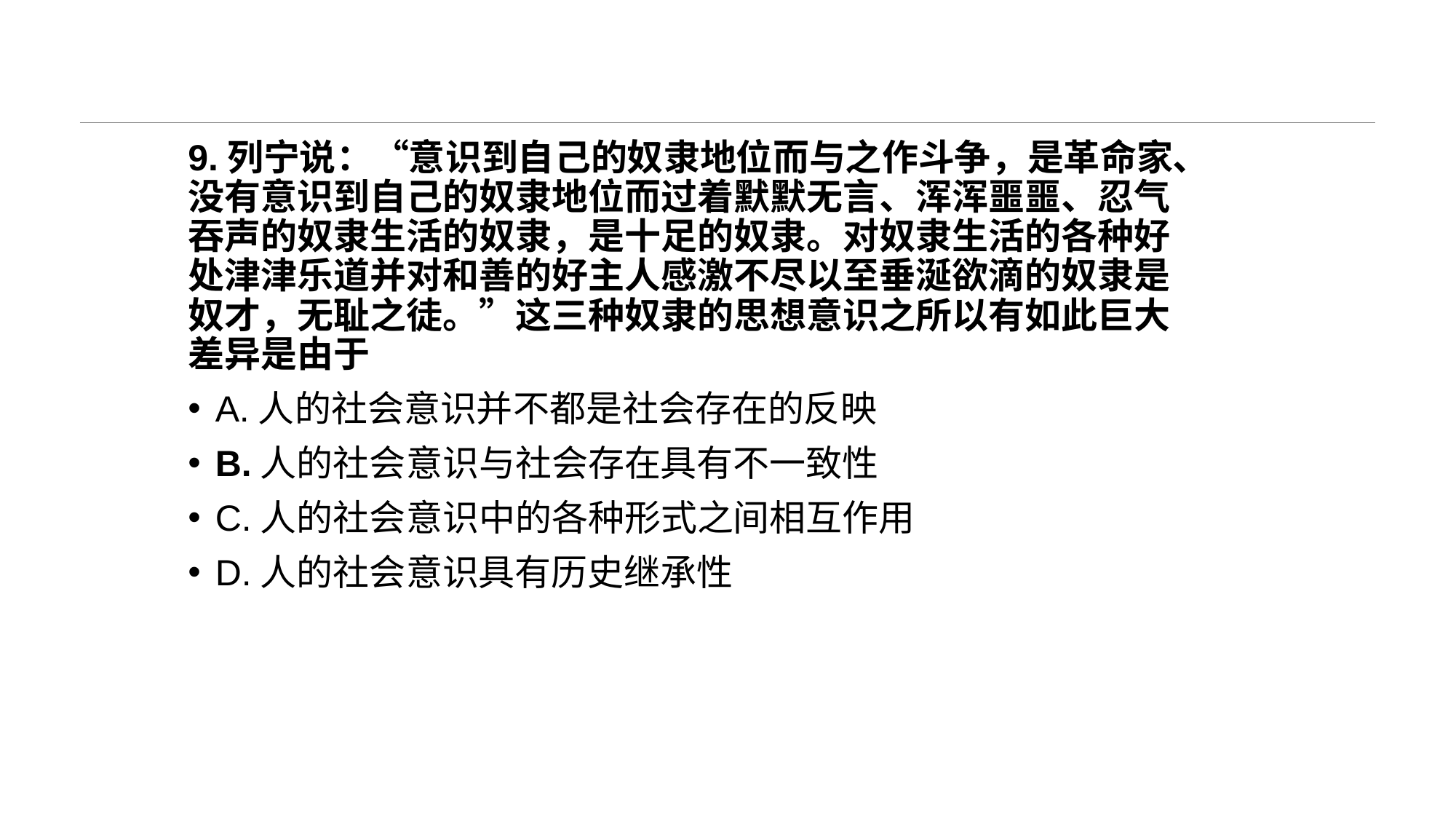

#
9.列宁说：“意识到自己的奴隶地位而与之作斗争，是革命家、没有意识到自己的奴隶地位而过着默默无言、浑浑噩噩、忍气吞声的奴隶生活的奴隶，是十足的奴隶。对奴隶生活的各种好处津津乐道并对和善的好主人感激不尽以至垂涎欲滴的奴隶是奴才，无耻之徒。”这三种奴隶的思想意识之所以有如此巨大差异是由于
A.人的社会意识并不都是社会存在的反映
B.人的社会意识与社会存在具有不一致性
C.人的社会意识中的各种形式之间相互作用
D.人的社会意识具有历史继承性